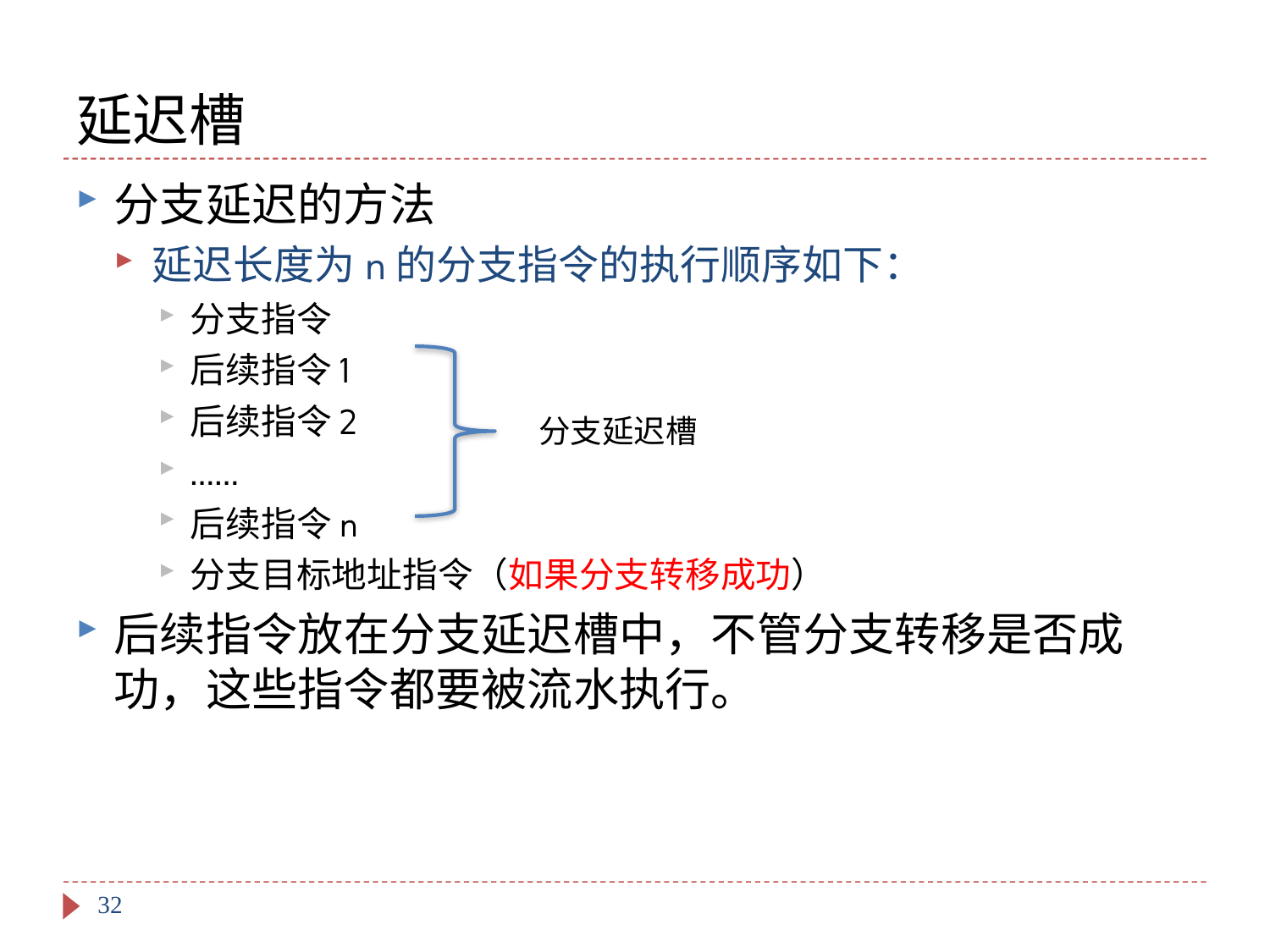

# 延迟槽
分支延迟的方法
延迟长度为n的分支指令的执行顺序如下：
分支指令
后续指令1
后续指令2
……
后续指令n
分支目标地址指令（如果分支转移成功）
后续指令放在分支延迟槽中，不管分支转移是否成功，这些指令都要被流水执行。

分支延迟槽
32